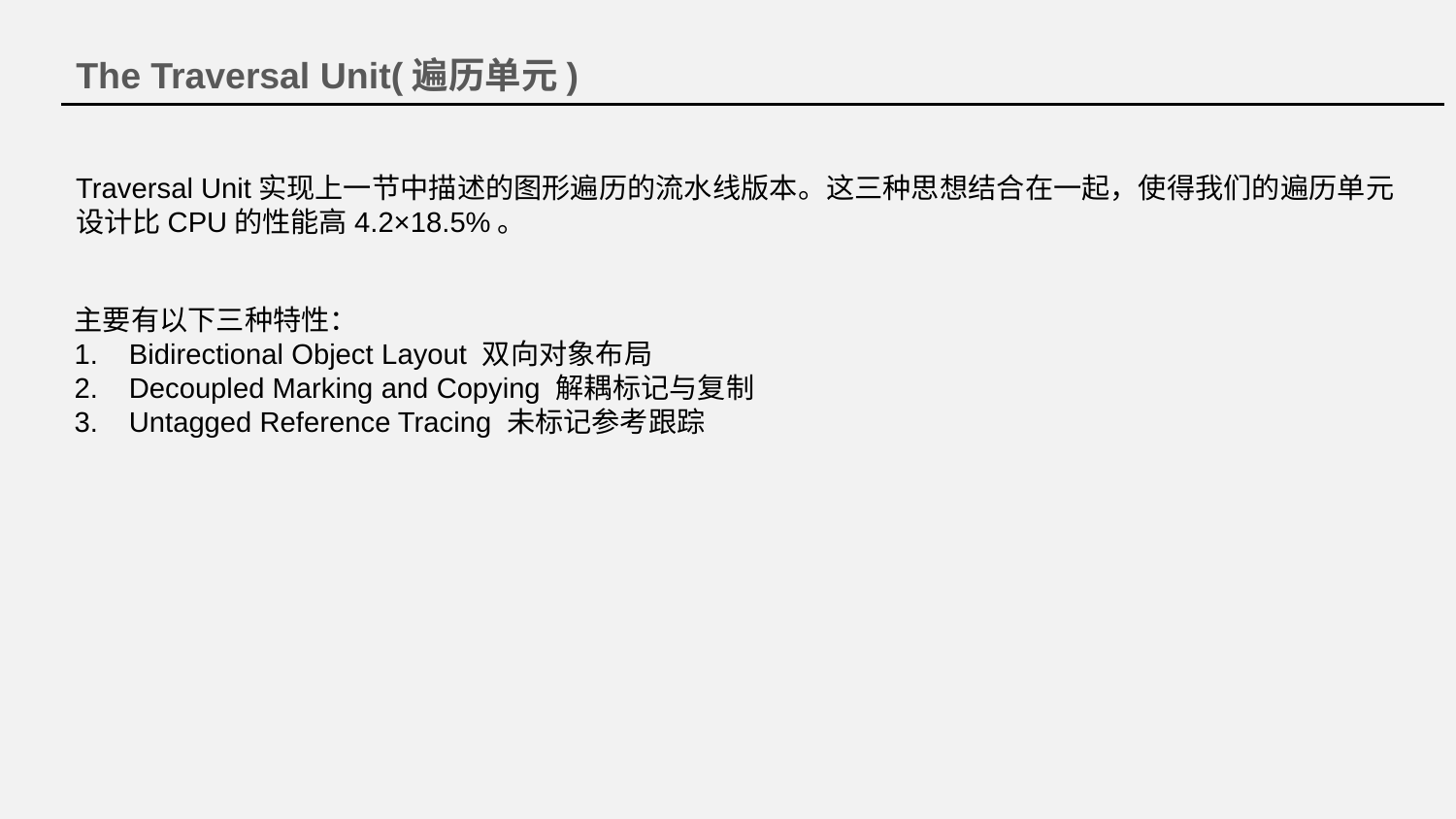

The Traversal Unit(遍历单元)
Traversal Unit实现上一节中描述的图形遍历的流水线版本。这三种思想结合在一起，使得我们的遍历单元设计比CPU的性能高4.2×18.5%。
主要有以下三种特性：
Bidirectional Object Layout 双向对象布局
Decoupled Marking and Copying 解耦标记与复制
Untagged Reference Tracing 未标记参考跟踪